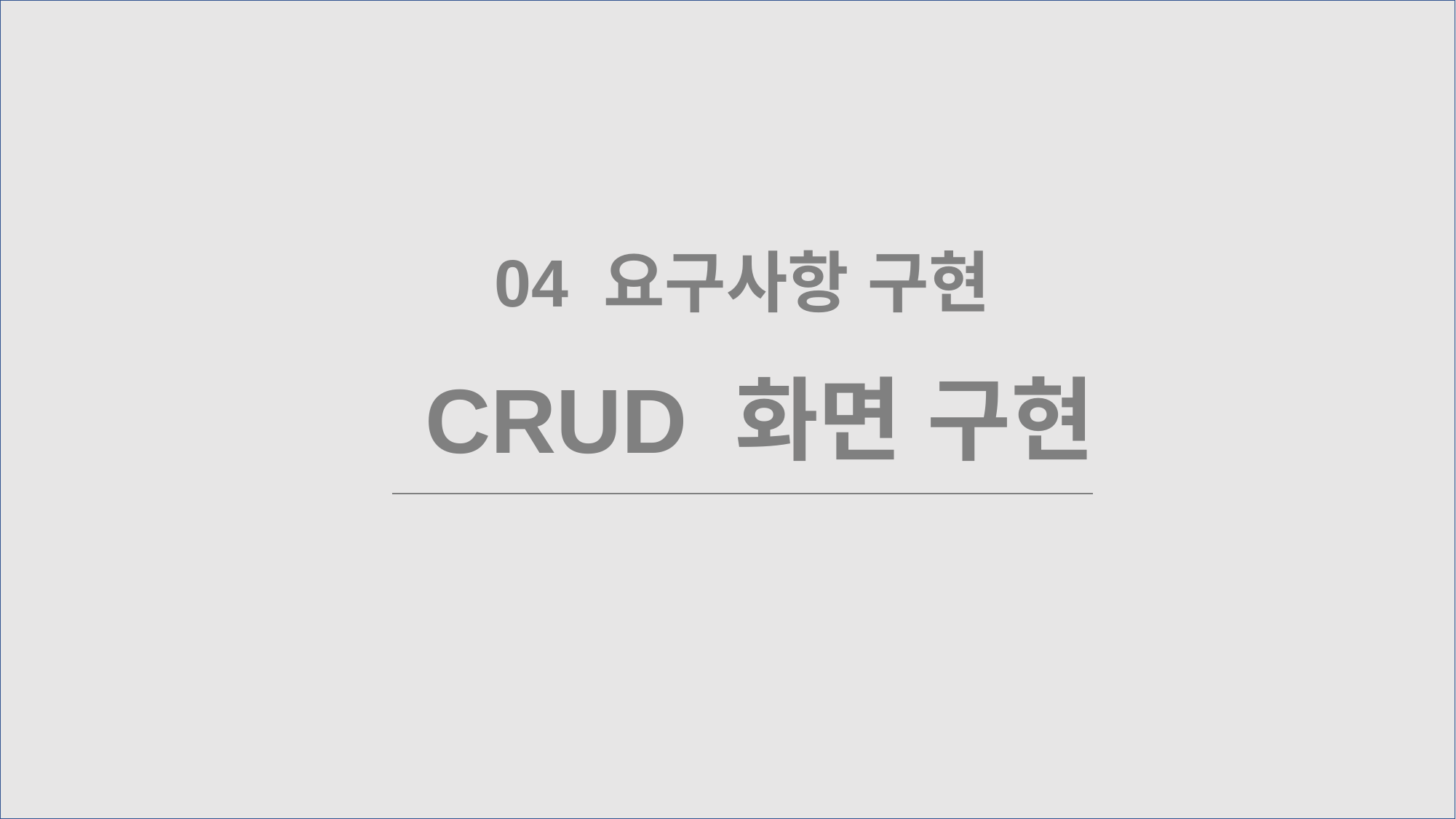

요구사항
구현
04 요구사항 구현
CRUD 화면 구현